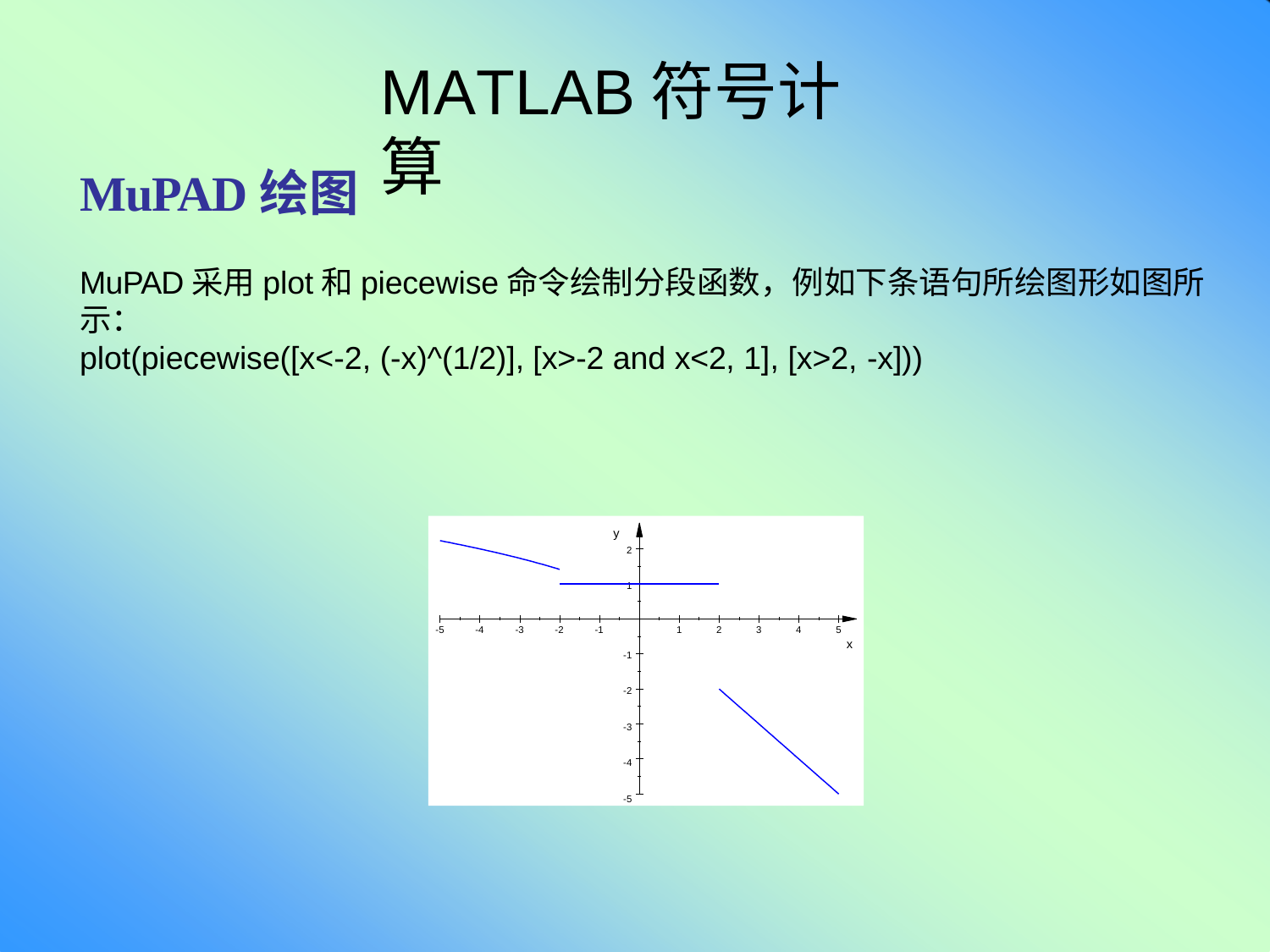

# MATLAB符号计算
MuPAD绘图
MuPAD采用plot和piecewise命令绘制分段函数，例如下条语句所绘图形如图所示：
plot(piecewise([x<-2, (-x)^(1/2)], [x>-2 and x<2, 1], [x>2, -x]))

y
2

1

-5	-4	-3	-2	-1
1	2	3	4	5
x

-1

-2

-3

-4

-5